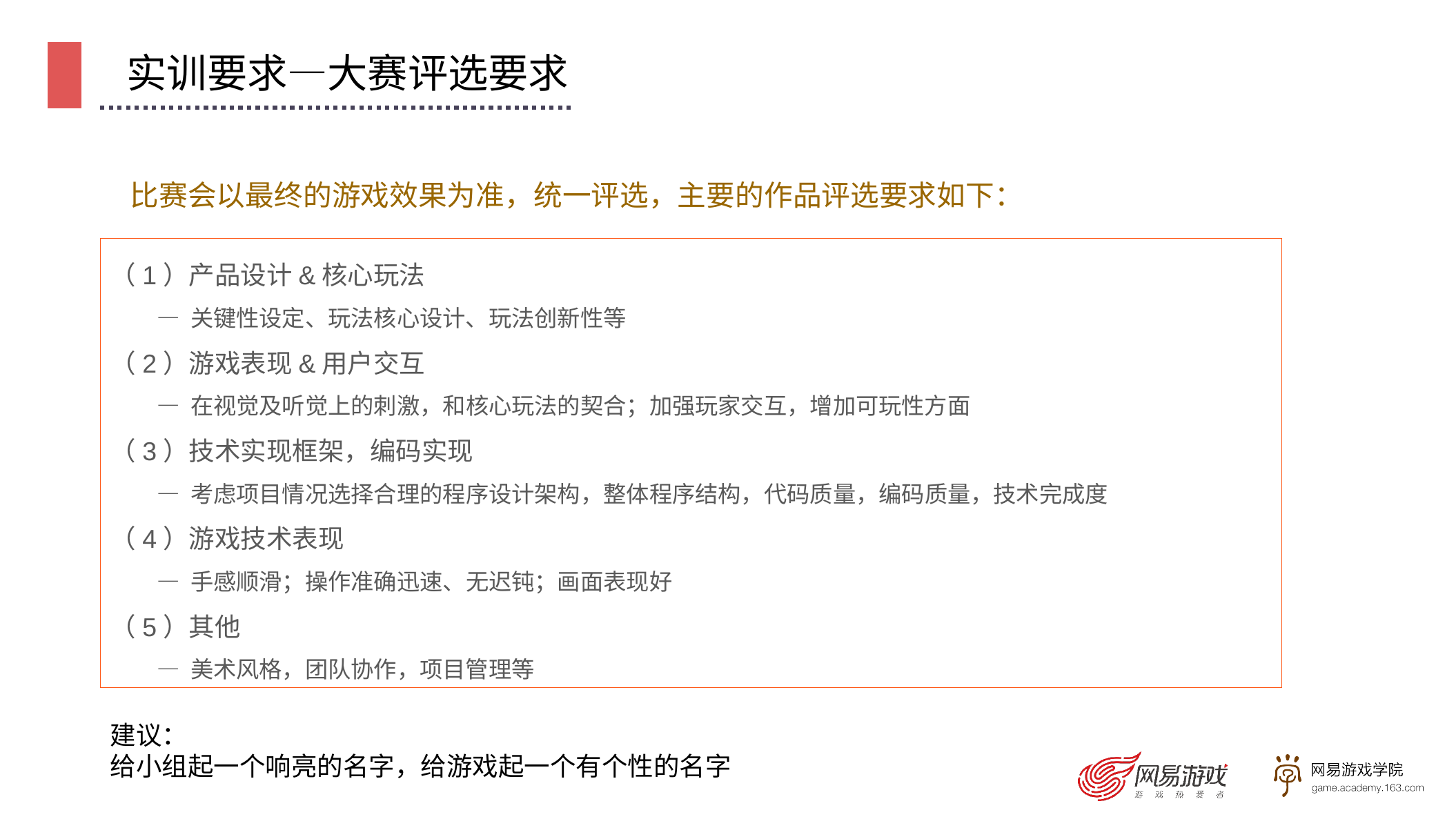

实训要求—大赛评选要求
比赛会以最终的游戏效果为准，统一评选，主要的作品评选要求如下：
（1）产品设计&核心玩法
         — 关键性设定、玩法核心设计、玩法创新性等
（2）游戏表现&用户交互
         — 在视觉及听觉上的刺激，和核心玩法的契合；加强玩家交互，增加可玩性方面
（3）技术实现框架，编码实现
         — 考虑项目情况选择合理的程序设计架构，整体程序结构，代码质量，编码质量，技术完成度
（4）游戏技术表现
         — 手感顺滑；操作准确迅速、无迟钝；画面表现好
（5）其他
         — 美术风格，团队协作，项目管理等
建议：
给小组起一个响亮的名字，给游戏起一个有个性的名字